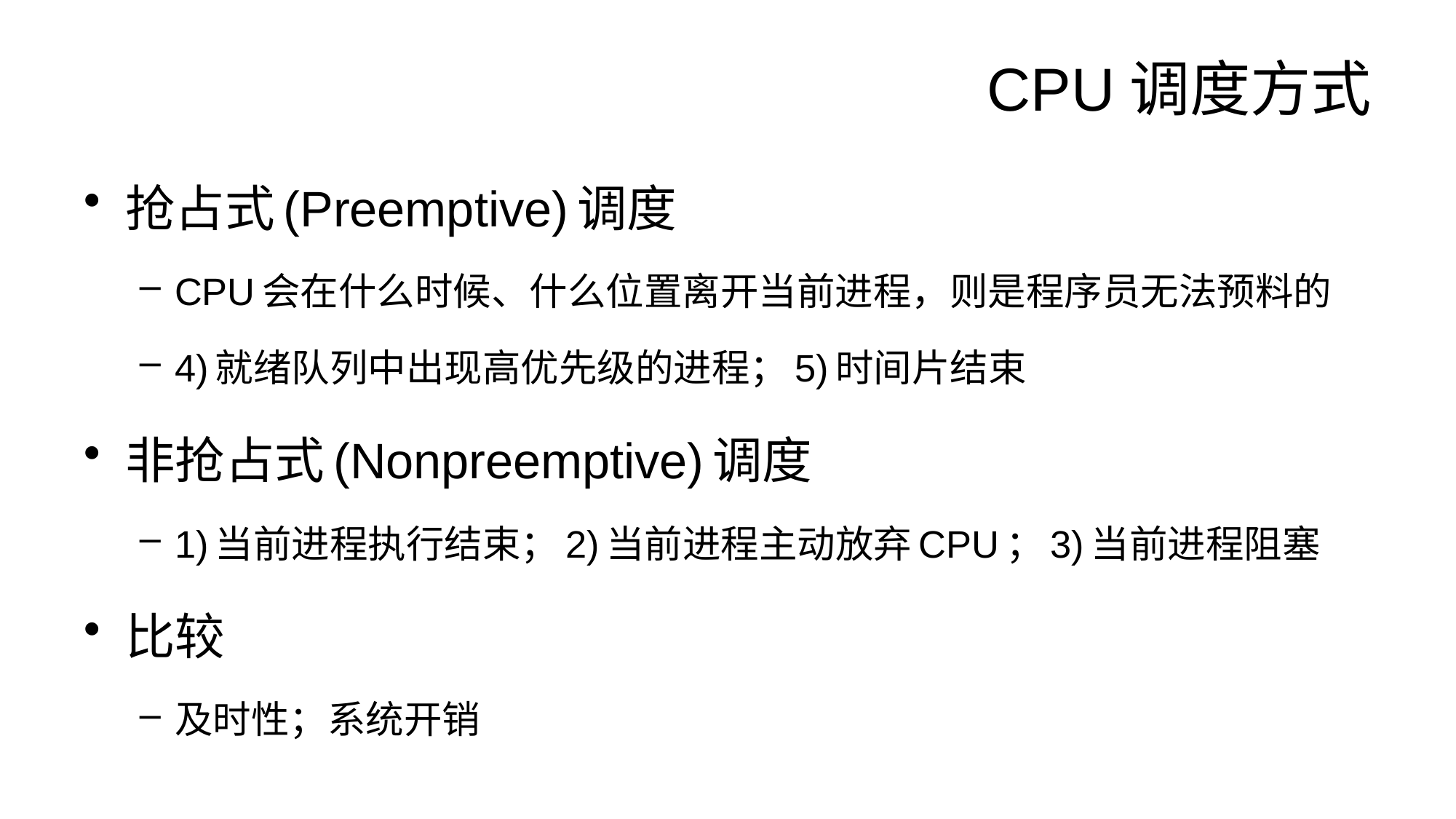

# CPU调度方式
抢占式(Preemptive)调度
CPU会在什么时候、什么位置离开当前进程，则是程序员无法预料的
4)就绪队列中出现高优先级的进程；5)时间片结束
非抢占式(Nonpreemptive)调度
1)当前进程执行结束；2)当前进程主动放弃CPU；3)当前进程阻塞
比较
及时性；系统开销